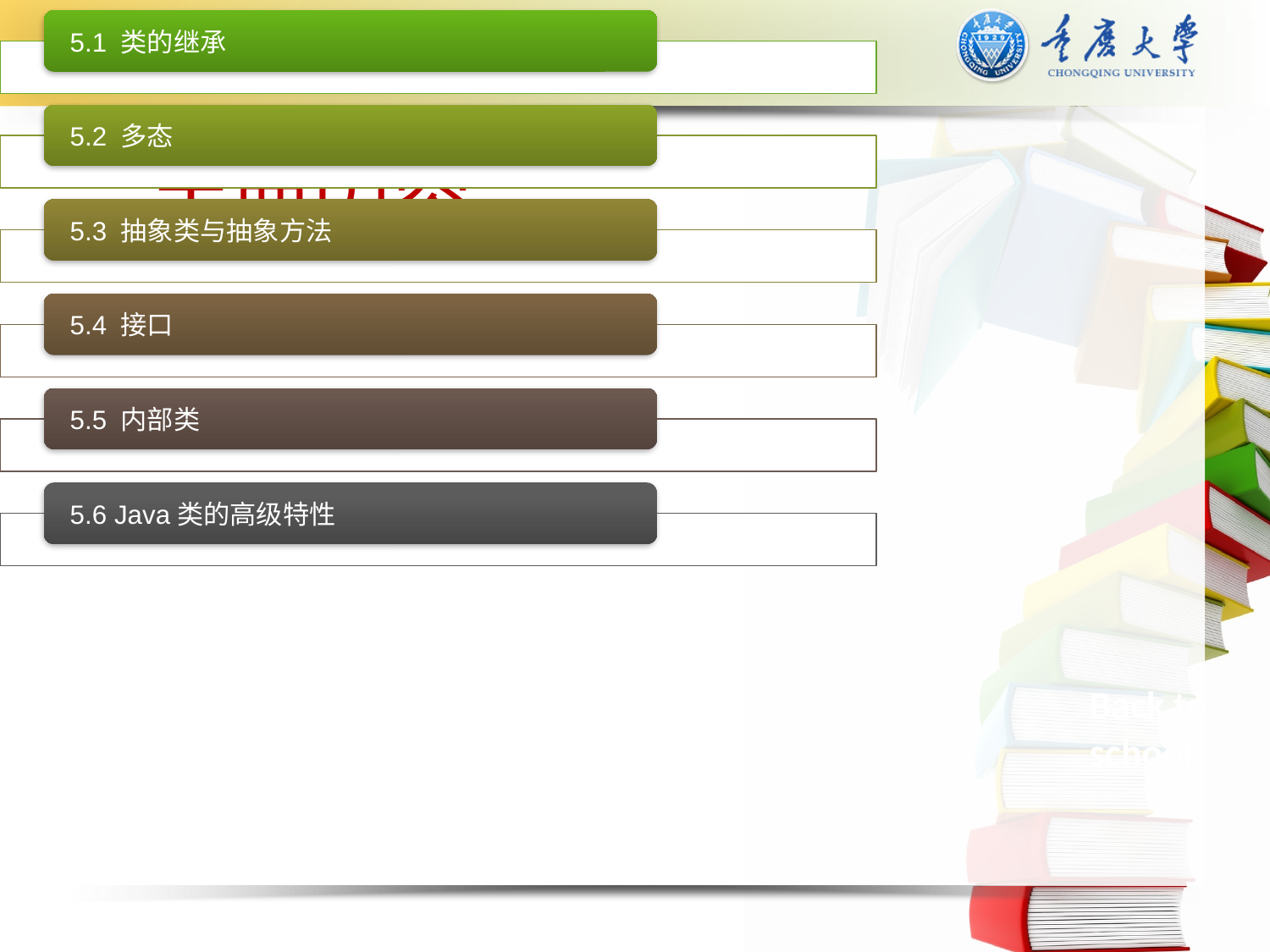

主要内容

5.1 类的继承

5.2 多态

5.3 抽象类与抽象方法

5.4 接口

5.5 内部类

5.6 Java类的高级特性
Back to
school